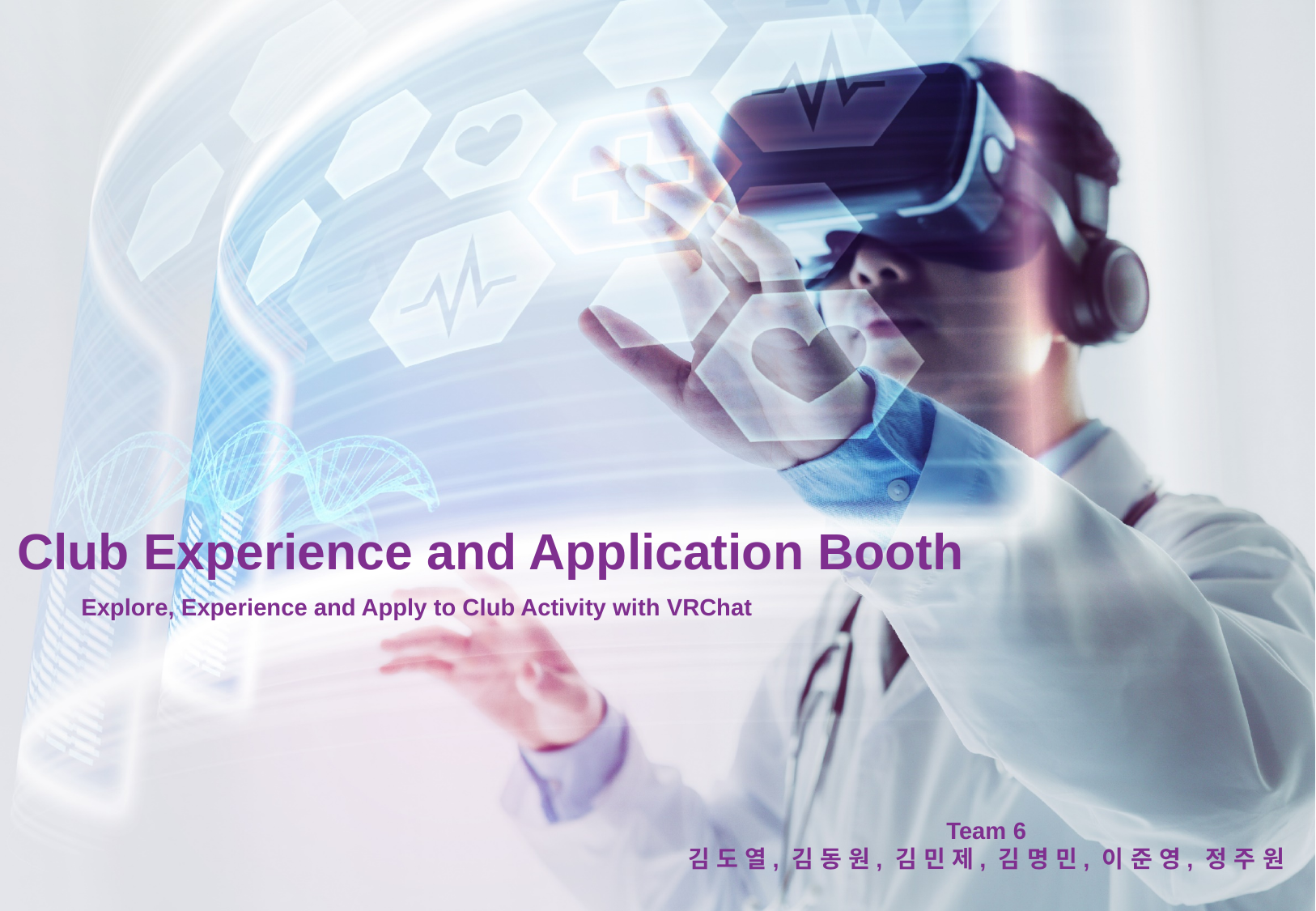

Club Experience and Application Booth
Explore, Experience and Apply to Club Activity with VRChat
Team 6
김 도 열, 김 동 원, 김 민 제, 김 명 민, 이 준 영, 정 주 원